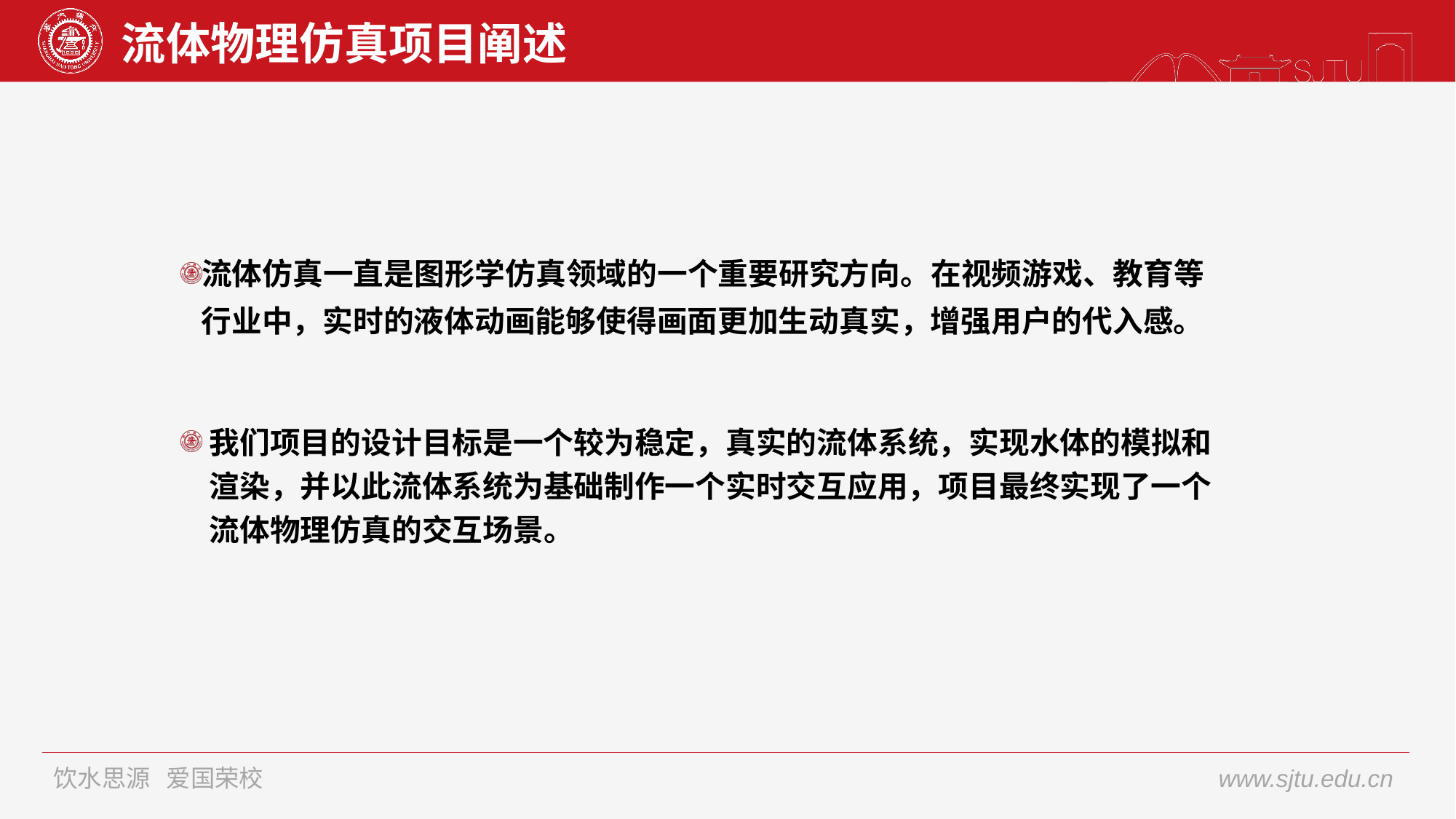

# 流体物理仿真项目阐述
流体仿真⼀直是图形学仿真领域的⼀个重要研究方向。在视频游戏、教育等     行业中，实时的液体动画能够使得画面更加生动真实，增强用户的代入感。

我们项目的设计目标是一个较为稳定，真实的流体系统，实现水体的模拟和 渲染，并以此流体系统为基础制作一个实时交互应用，项目最终实现了一个流体物理仿真的交互场景。